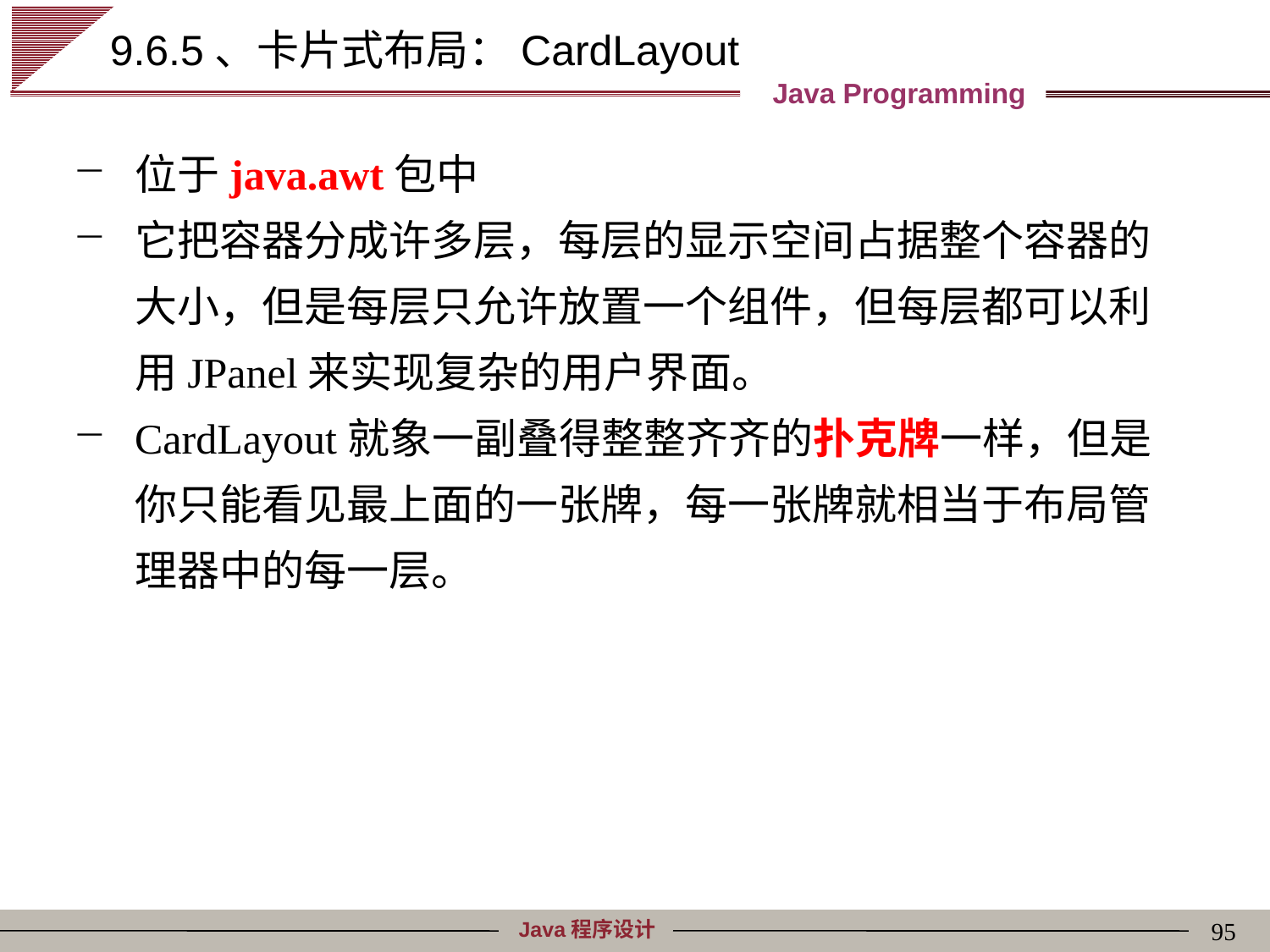

# 9.6.5、卡片式布局：CardLayout
位于java.awt包中
它把容器分成许多层，每层的显示空间占据整个容器的大小，但是每层只允许放置一个组件，但每层都可以利用JPanel来实现复杂的用户界面。
CardLayout就象一副叠得整整齐齐的扑克牌一样，但是你只能看见最上面的一张牌，每一张牌就相当于布局管理器中的每一层。